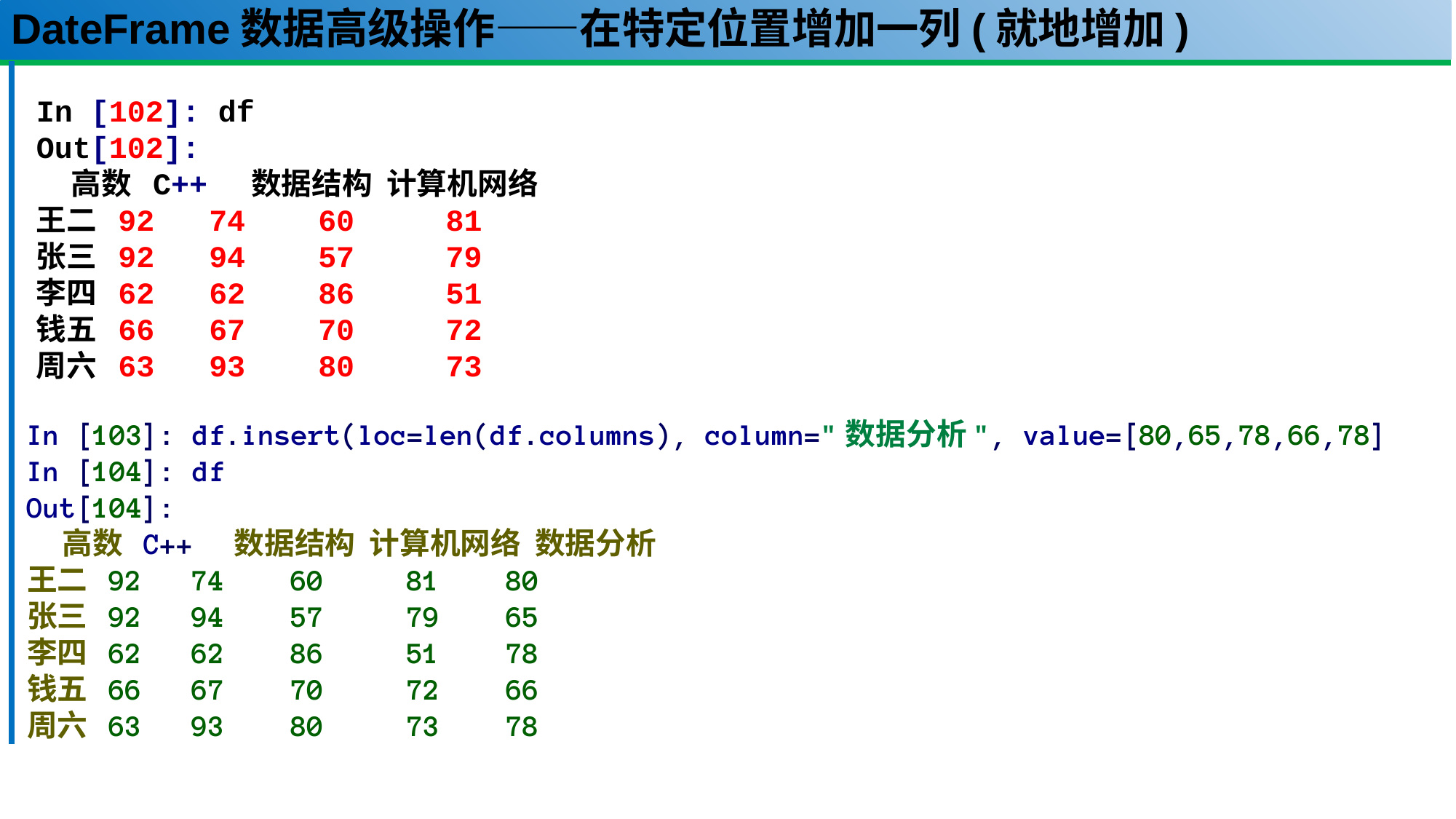

# DateFrame数据高级操作——在特定位置增加一列(就地增加)
In [102]: df
Out[102]:
    高数  C++  数据结构  计算机网络
王二  92   74    60     81
张三  92   94    57     79
李四  62   62    86     51
钱五  66   67    70     72
周六  63   93    80     73
In [103]: df.insert(loc=len(df.columns), column="数据分析", value=[80,65,78,66,78]
In [104]: df
Out[104]:
    高数  C++  数据结构  计算机网络  数据分析
王二  92   74    60     81    80
张三  92   94    57     79    65
李四  62   62    86     51    78
钱五  66   67    70     72    66
周六  63   93    80     73    78